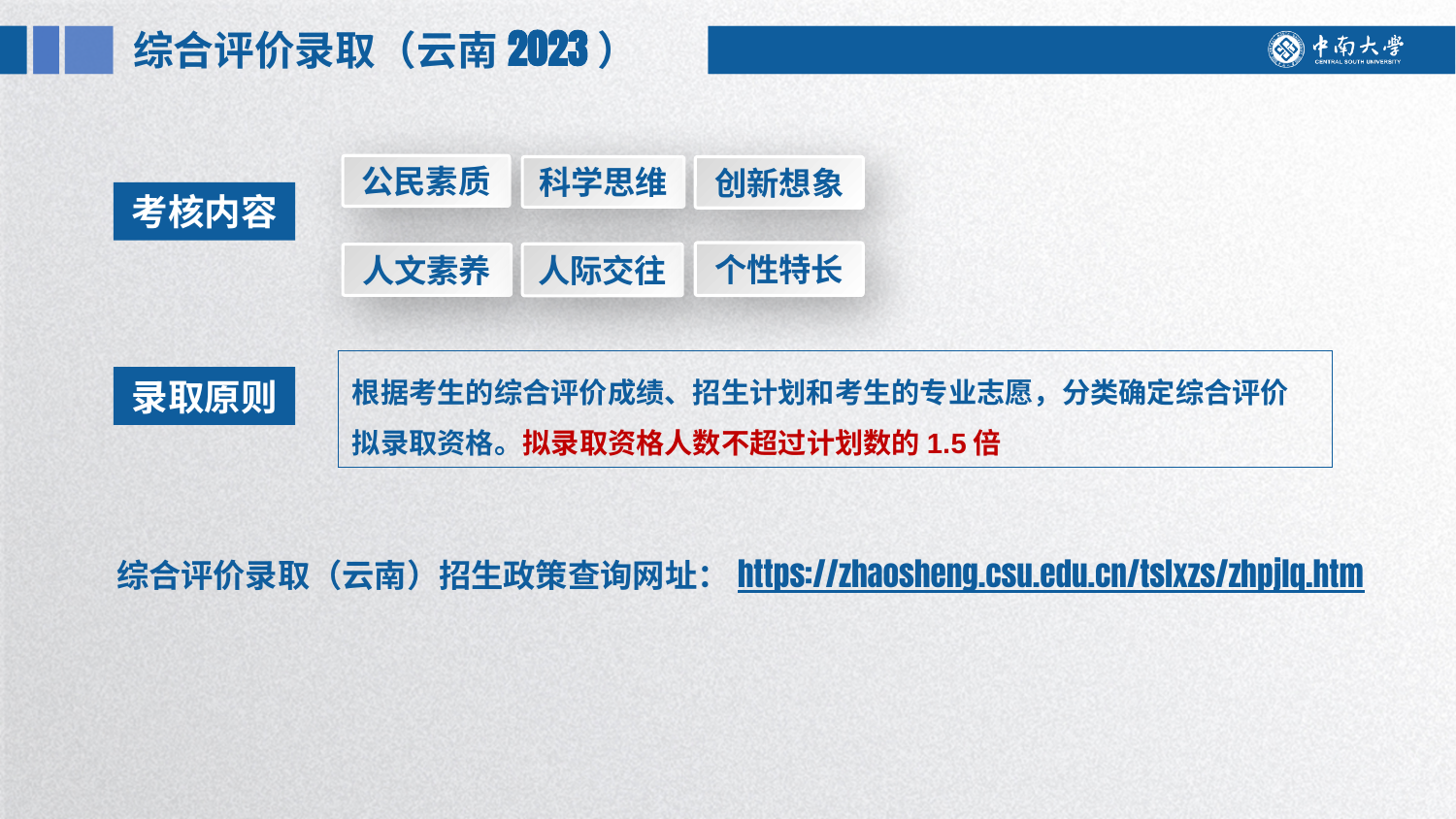

综合评价录取（云南2023）

公民素质
科学思维
创新想象
考核内容
个性特长
人际交往
人文素养
根据考生的综合评价成绩、招生计划和考生的专业志愿，分类确定综合评价
拟录取资格。拟录取资格人数不超过计划数的1.5倍
录取原则
综合评价录取（云南）招生政策查询网址：https://zhaosheng.csu.edu.cn/tslxzs/zhpjlq.htm